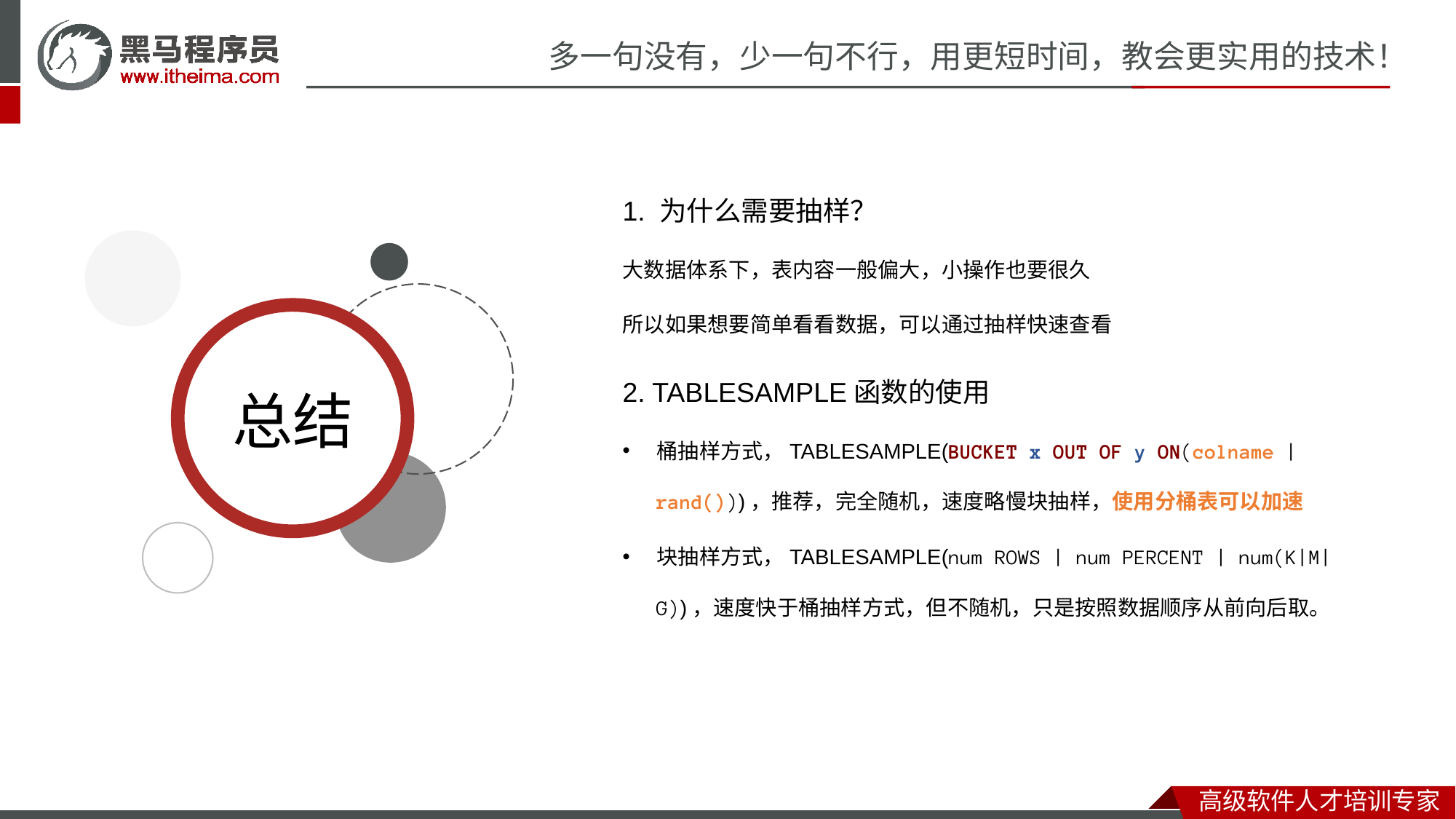

1. 为什么需要抽样？
大数据体系下，表内容一般偏大，小操作也要很久
所以如果想要简单看看数据，可以通过抽样快速查看
2. TABLESAMPLE函数的使用
桶抽样方式，TABLESAMPLE(BUCKET x OUT OF y ON(colname | rand()))，推荐，完全随机，速度略慢块抽样，使用分桶表可以加速
块抽样方式，TABLESAMPLE(num ROWS | num PERCENT | num(K|M|G))，速度快于桶抽样方式，但不随机，只是按照数据顺序从前向后取。